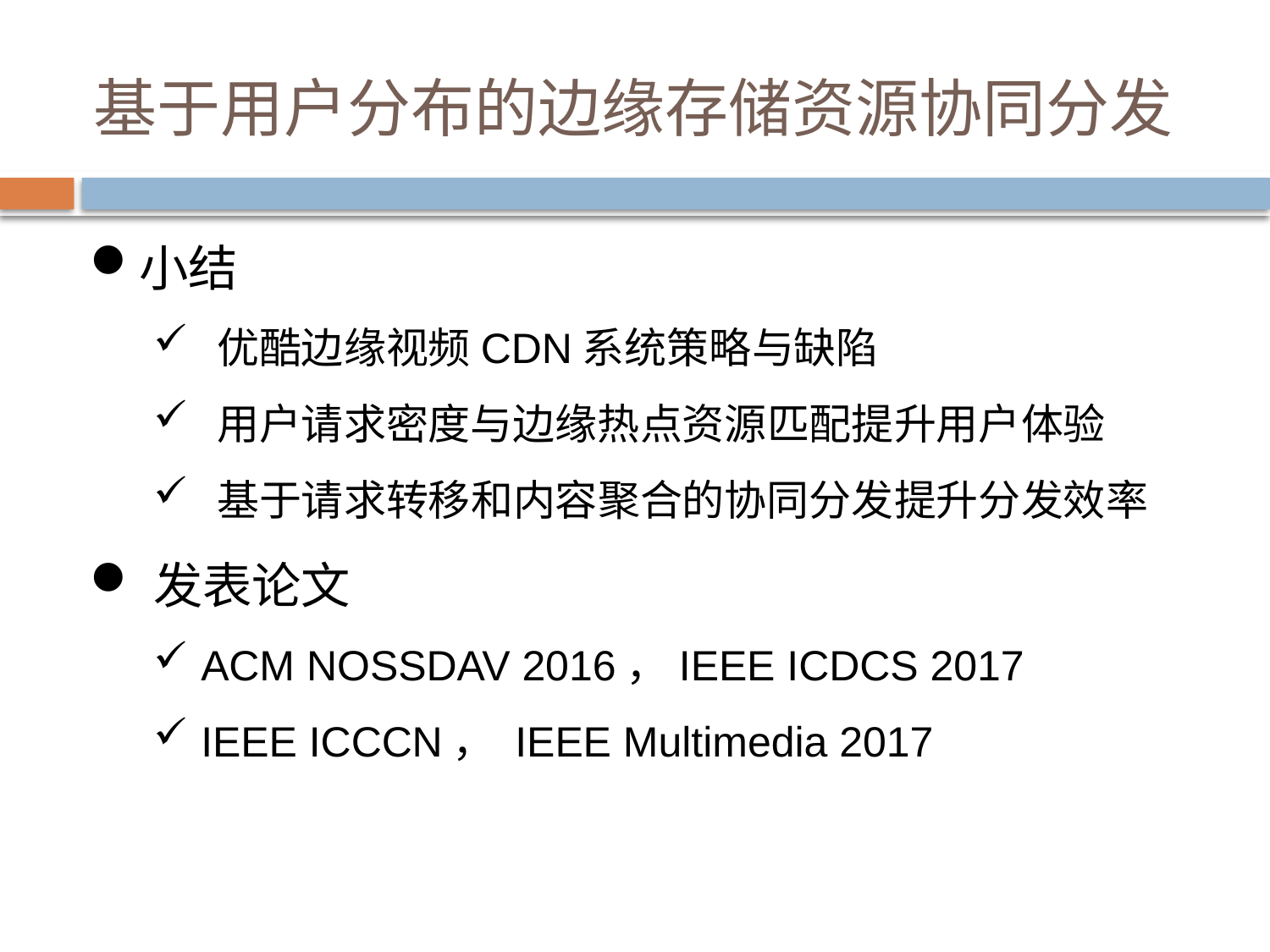

# 基于用户分布的边缘存储资源协同分发
小结
优酷边缘视频CDN系统策略与缺陷
用户请求密度与边缘热点资源匹配提升用户体验
基于请求转移和内容聚合的协同分发提升分发效率
发表论文
ACM NOSSDAV 2016，IEEE ICDCS 2017
IEEE ICCCN， IEEE Multimedia 2017